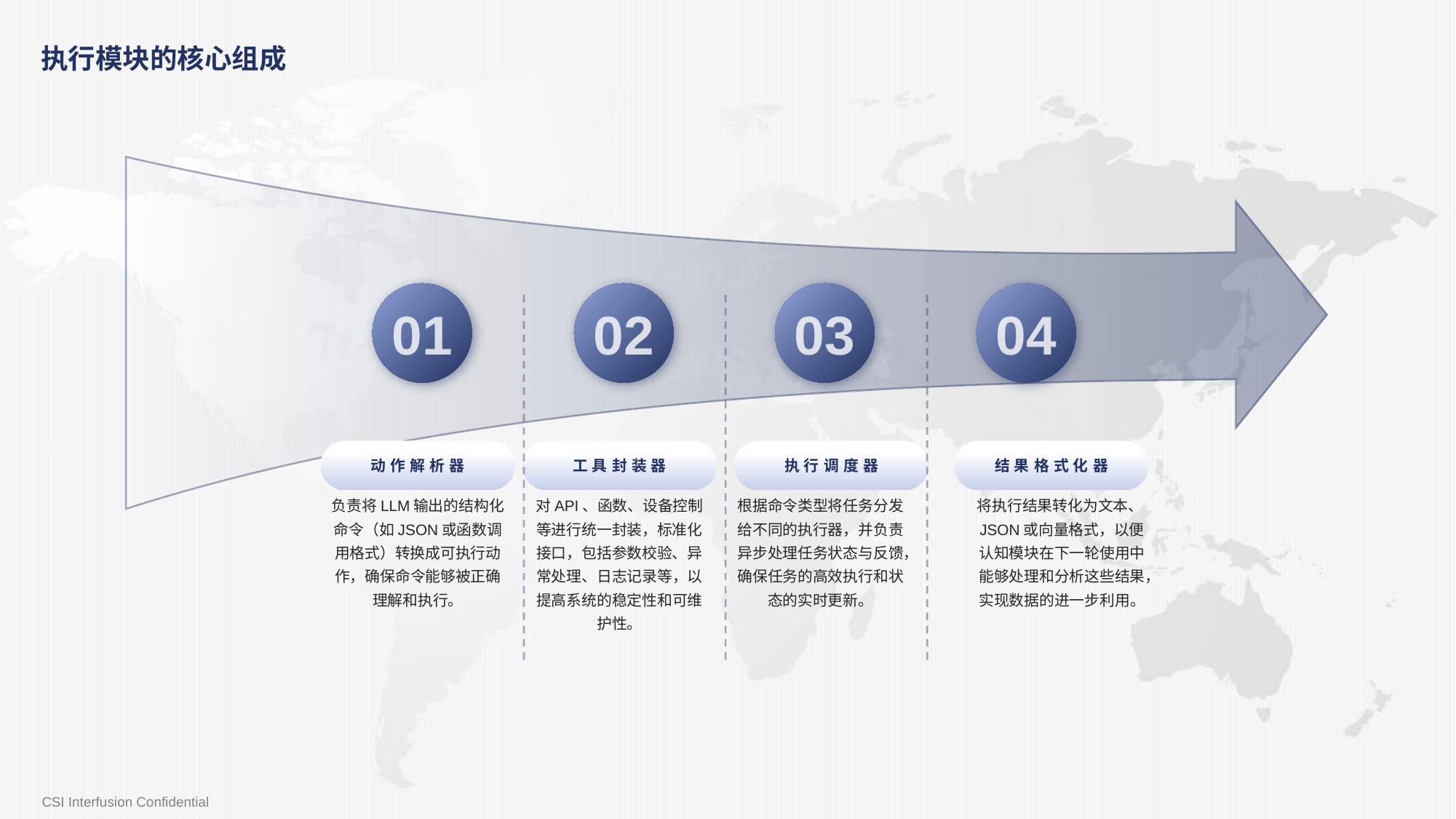

# 执行模块的核心组成

01
02
03
04
动作解析器
工具封装器
执行调度器
结果格式化器
负责将LLM输出的结构化命令（如JSON或函数调用格式）转换成可执行动作，确保命令能够被正确理解和执行。
对API、函数、设备控制等进行统一封装，标准化接口，包括参数校验、异常处理、日志记录等，以提高系统的稳定性和可维护性。
根据命令类型将任务分发给不同的执行器，并负责异步处理任务状态与反馈，确保任务的高效执行和状态的实时更新。
将执行结果转化为文本、JSON或向量格式，以便认知模块在下一轮使用中能够处理和分析这些结果，实现数据的进一步利用。